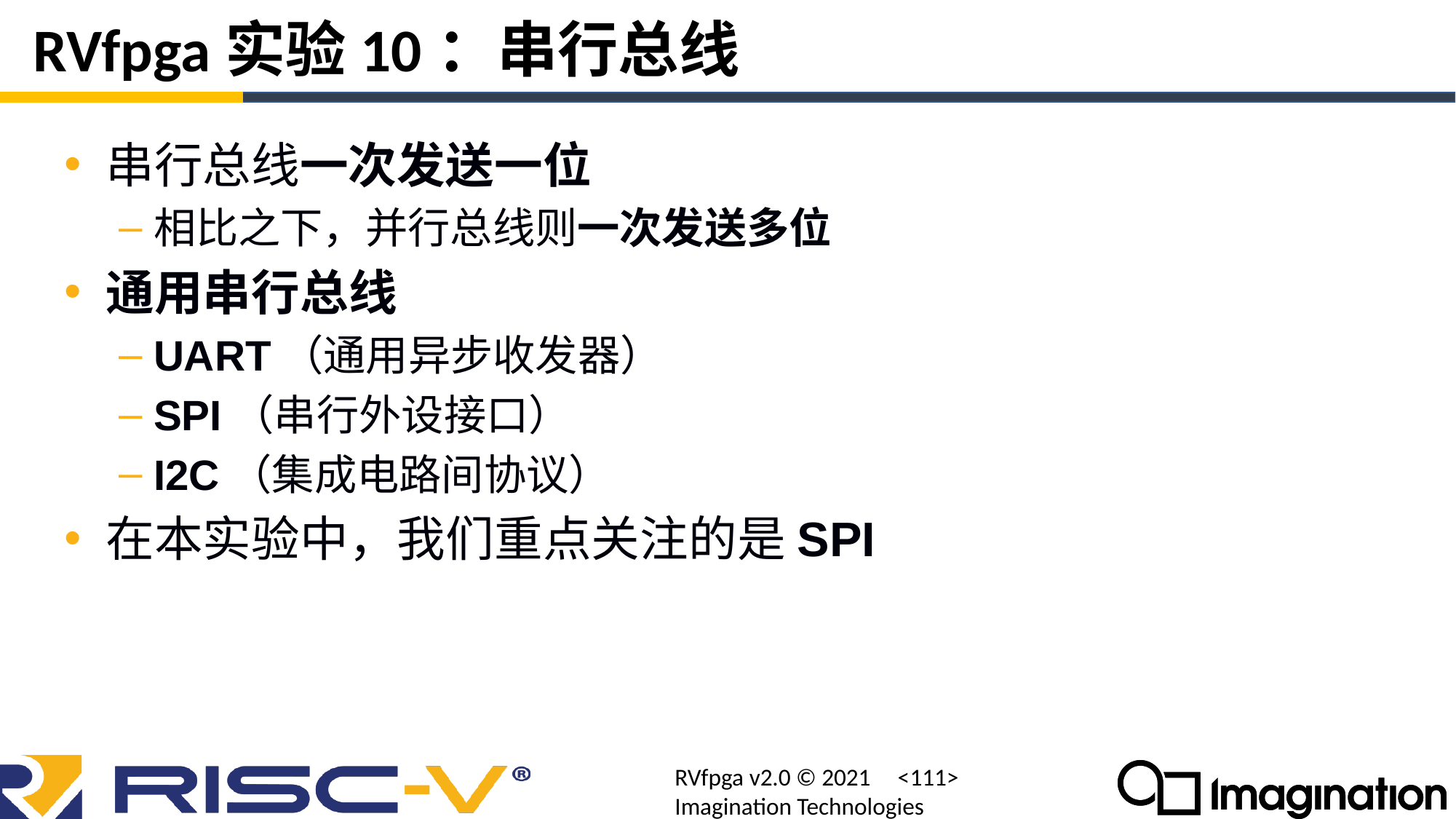

# RVfpga实验10：串行总线
串行总线一次发送一位
相比之下，并行总线则一次发送多位
通用串行总线
UART（通用异步收发器）
SPI（串行外设接口）
I2C（集成电路间协议）
在本实验中，我们重点关注的是SPI